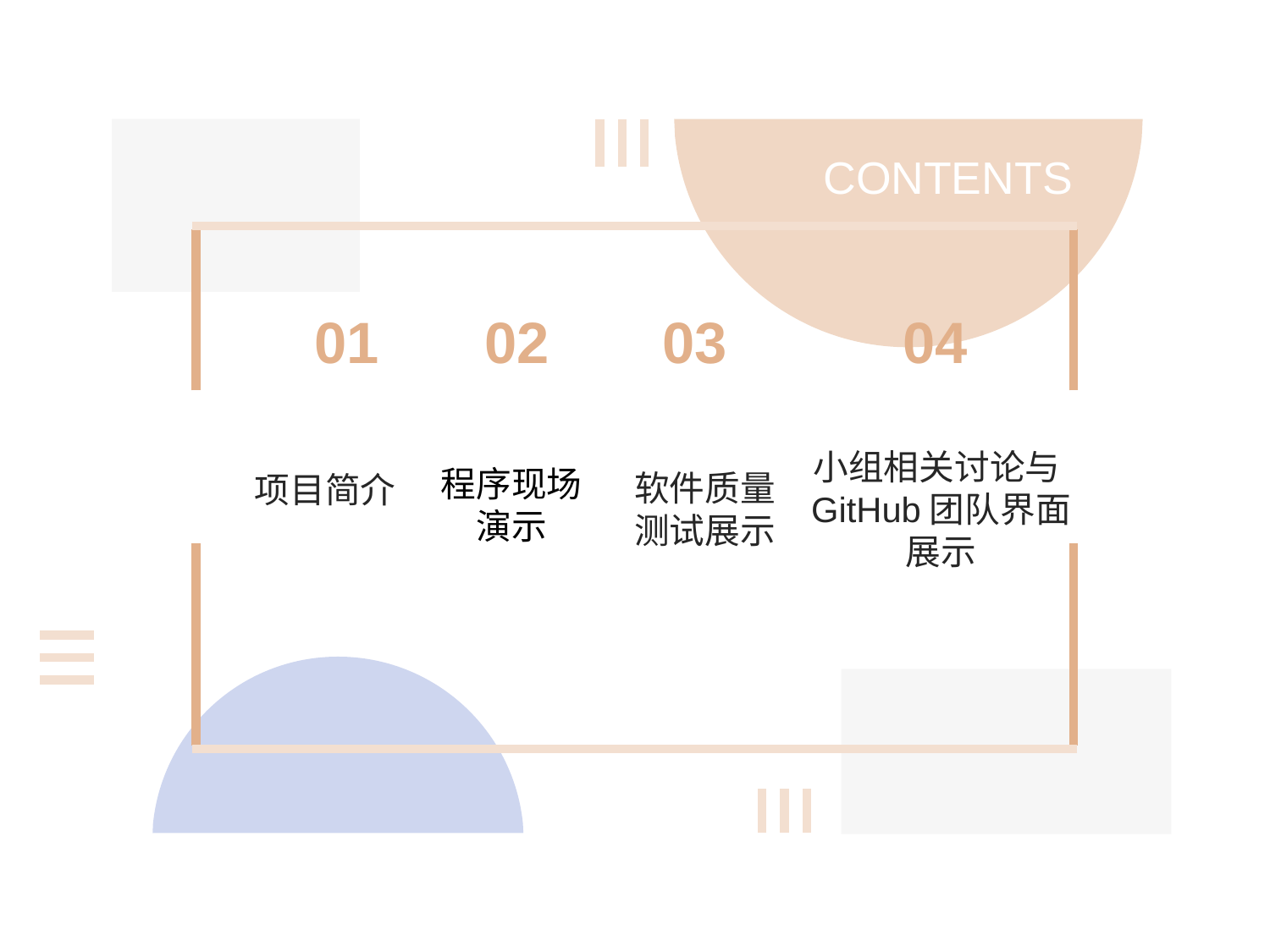

CONTENTS
03
04
02
01
小组相关讨论与GitHub团队界面展示
项目简介
程序现场演示
软件质量测试展示